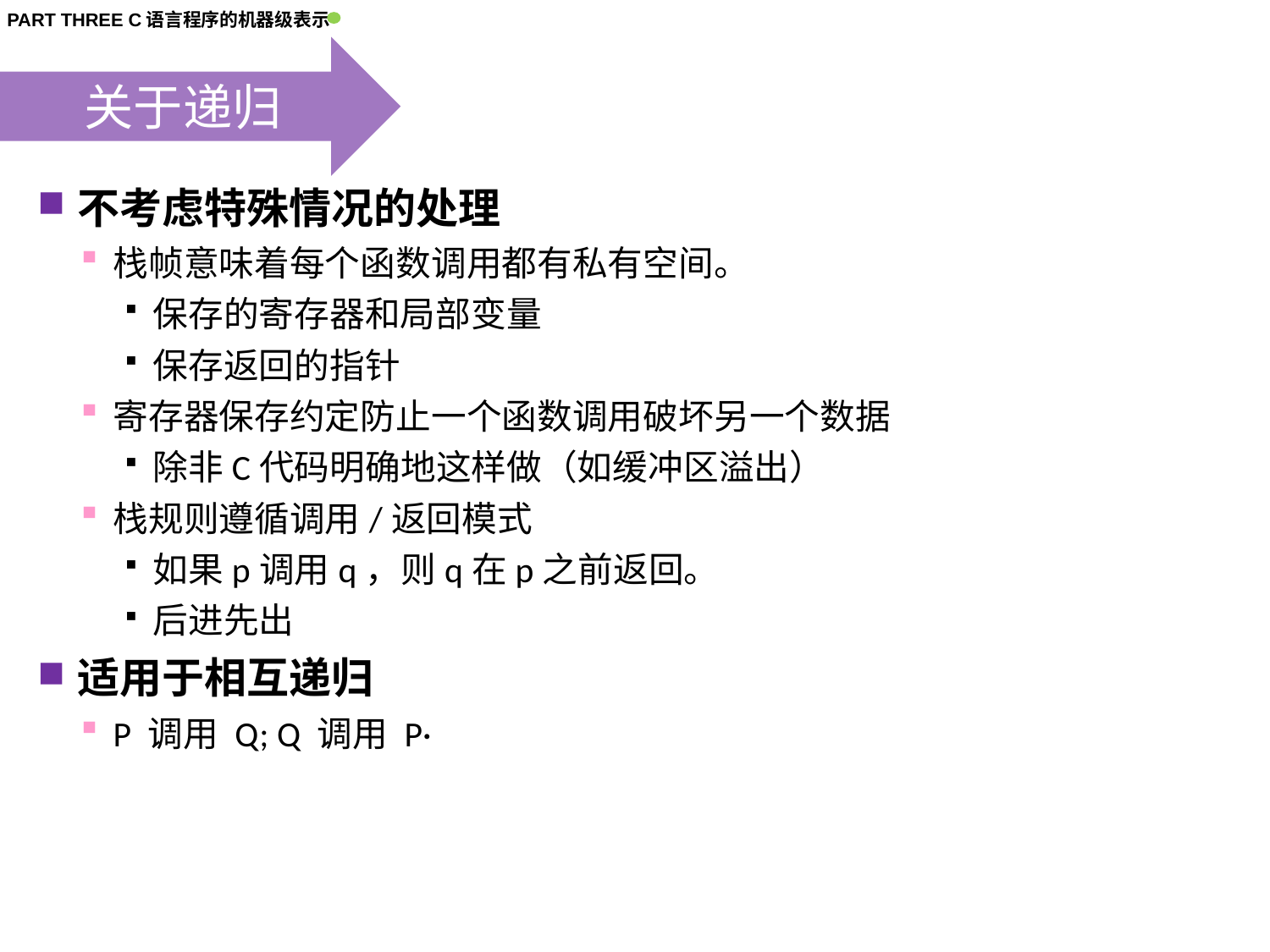

PART THREE C语言程序的机器级表示

关于递归
不考虑特殊情况的处理
栈帧意味着每个函数调用都有私有空间。
保存的寄存器和局部变量
保存返回的指针
寄存器保存约定防止一个函数调用破坏另一个数据
除非C代码明确地这样做（如缓冲区溢出）
栈规则遵循调用/返回模式
如果p调用q，则q在p之前返回。
后进先出
适用于相互递归
P 调用 Q; Q 调用 P·